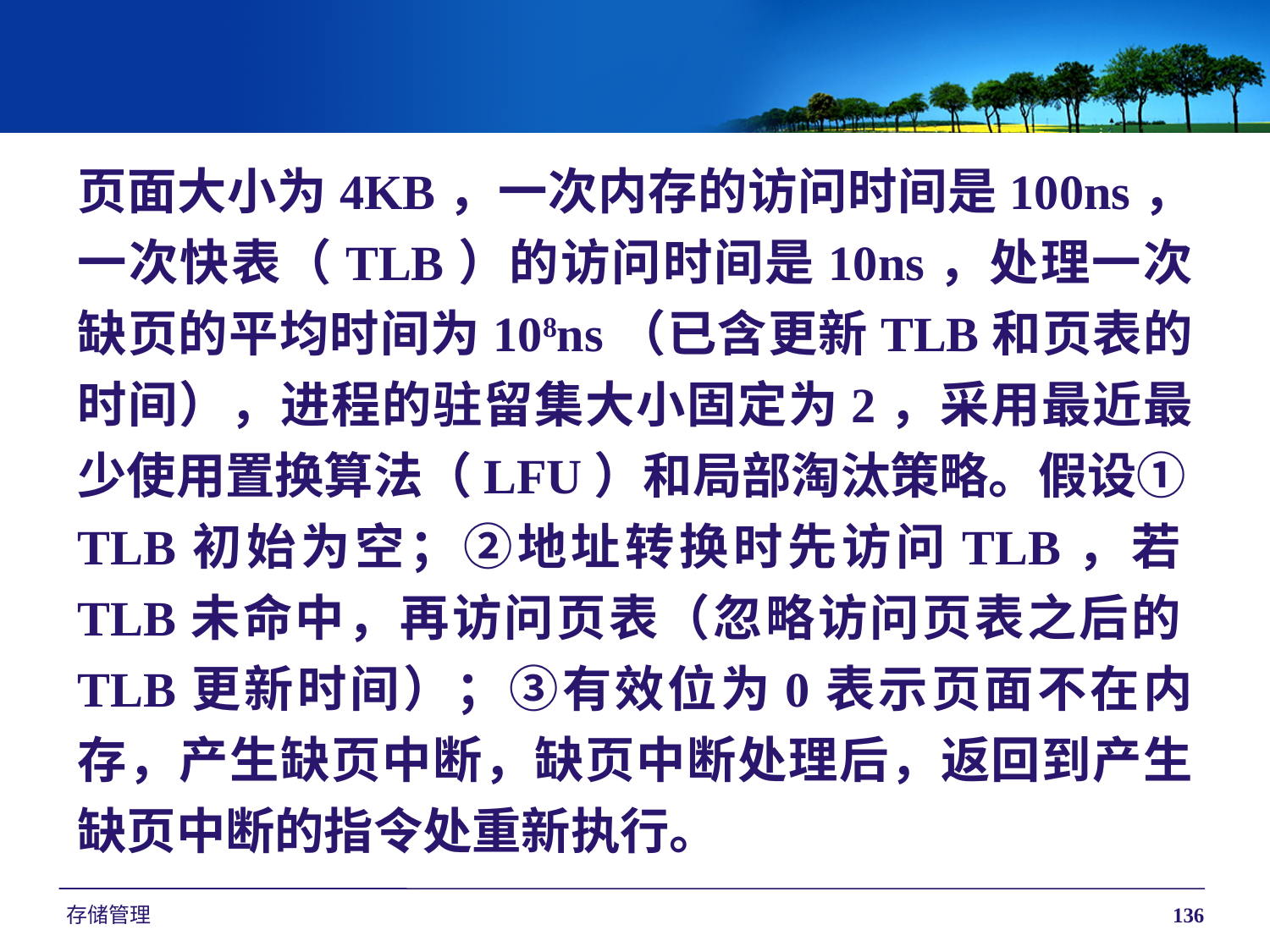

页面大小为4KB，一次内存的访问时间是100ns，一次快表（TLB）的访问时间是10ns，处理一次缺页的平均时间为108ns（已含更新TLB和页表的时间），进程的驻留集大小固定为2，采用最近最少使用置换算法（LFU）和局部淘汰策略。假设①TLB初始为空；②地址转换时先访问TLB，若TLB未命中，再访问页表（忽略访问页表之后的TLB更新时间）；③有效位为0表示页面不在内存，产生缺页中断，缺页中断处理后，返回到产生缺页中断的指令处重新执行。
存储管理
136